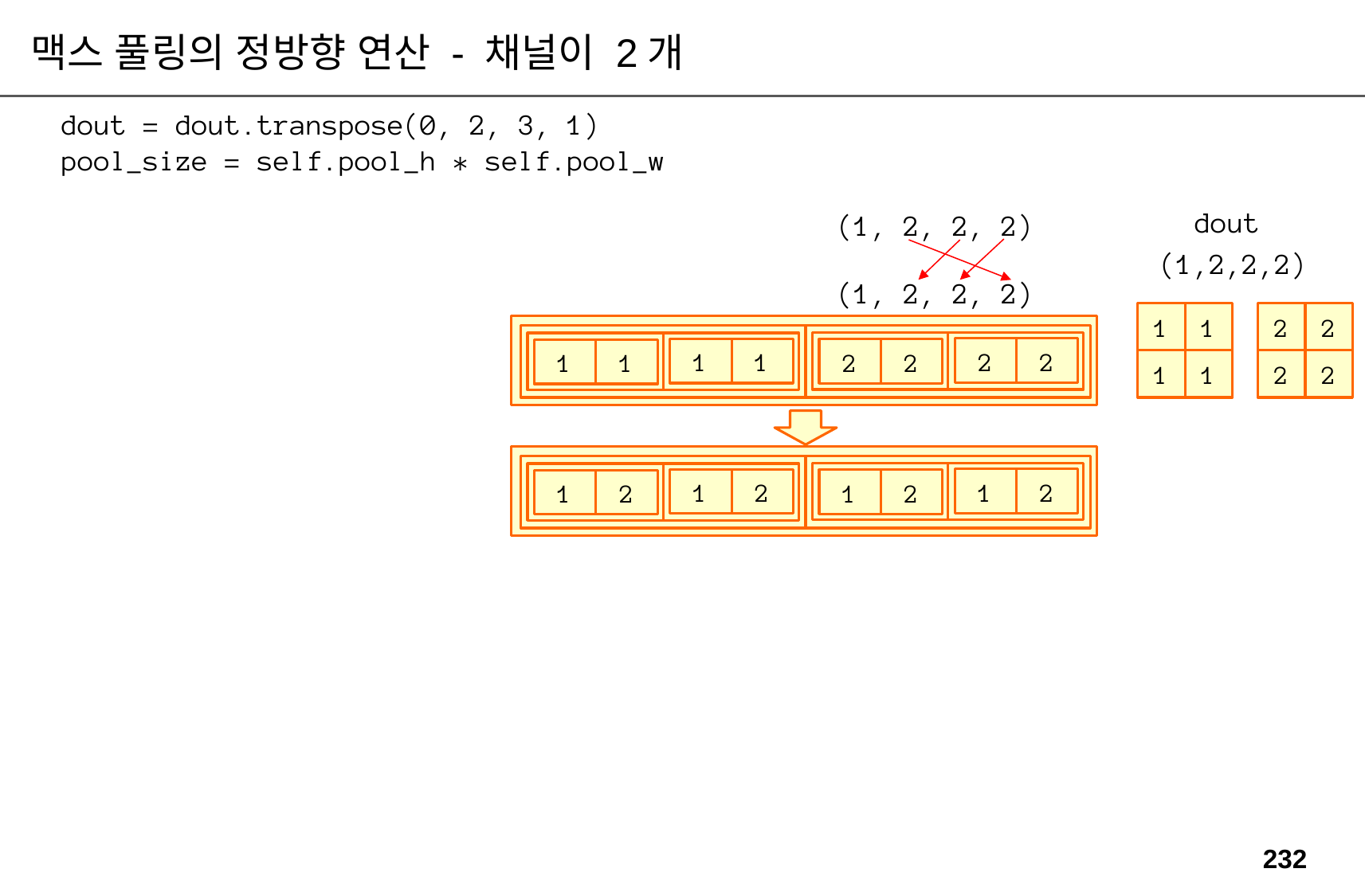

맥스 풀링의 정방향 연산 - 채널이 2개
dout = dout.transpose(0, 2, 3, 1)
pool_size = self.pool_h * self.pool_w
dout
(1, 2, 2, 2)
(1,2,2,2)
(1, 2, 2, 2)
1
1
1
1
2
2
2
2

2
2
1
1
2
2
1
1

1
2
1
2
1
2
1
2